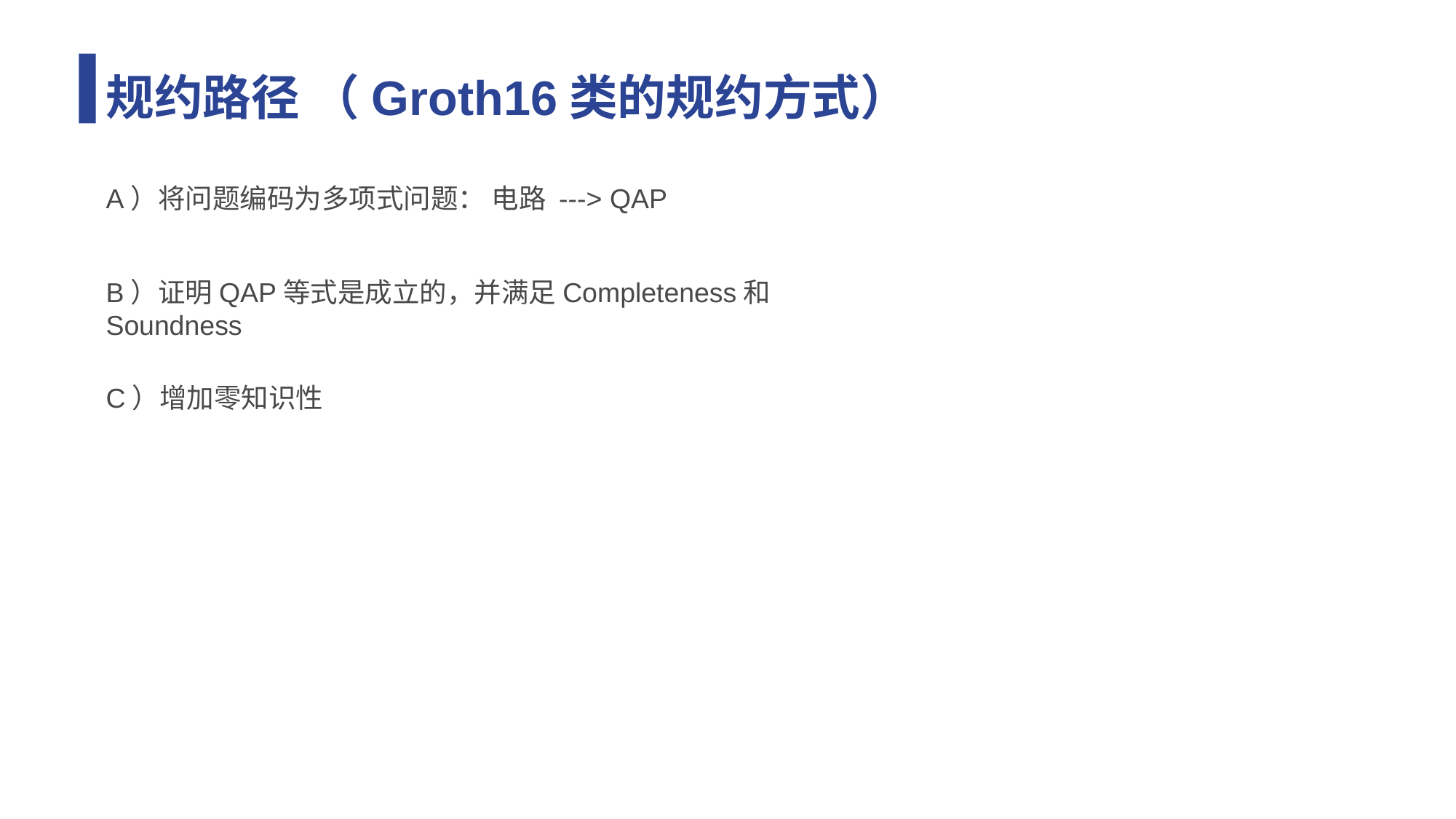

# 规约路径 （Groth16类的规约方式）
A）将问题编码为多项式问题： 电路 ---> QAP
B）证明QAP等式是成立的，并满足Completeness和Soundness
C）增加零知识性